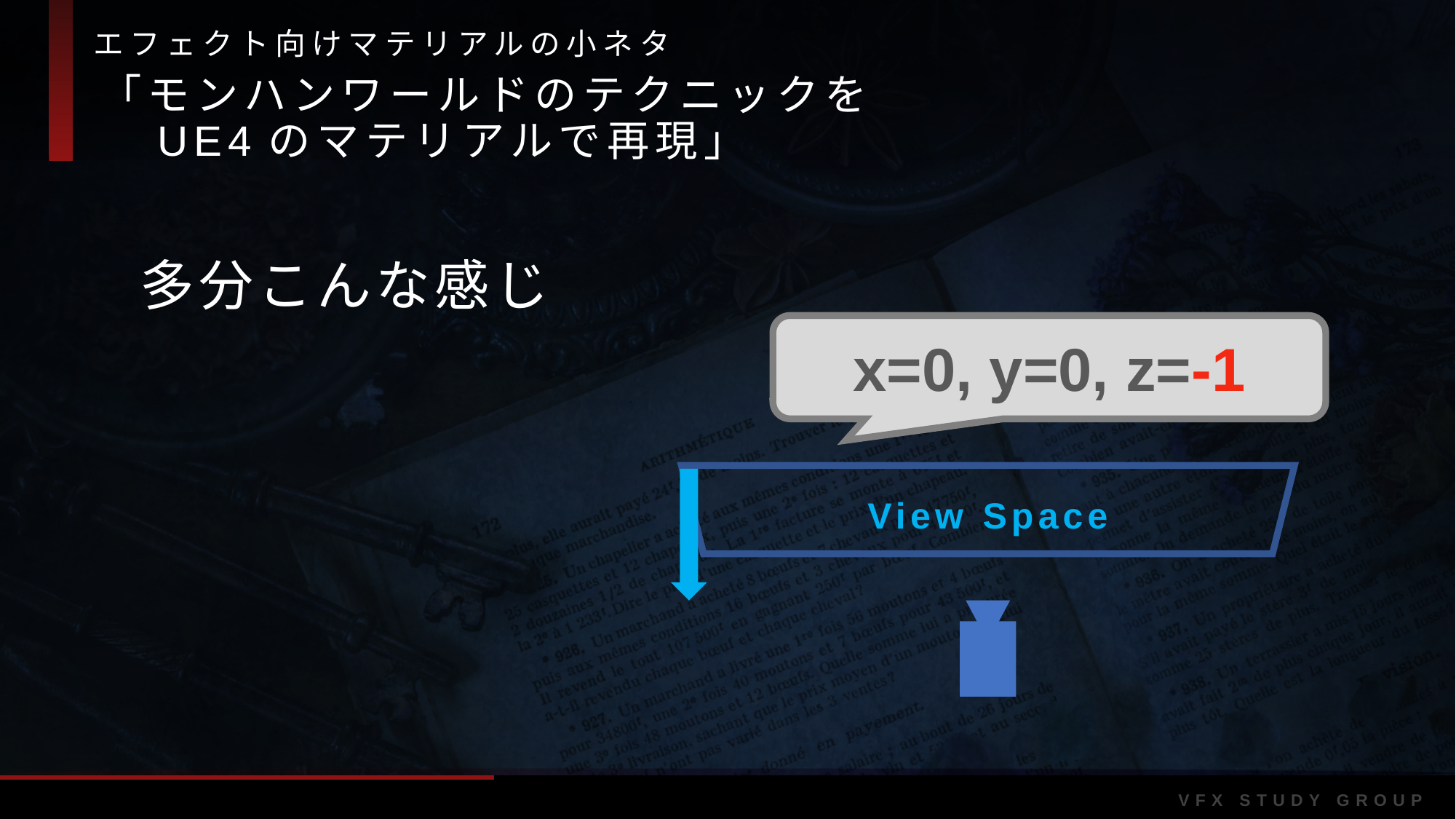

「モンハンワールドのテクニックを
　UE4のマテリアルで再現」
多分こんな感じ
x=0, y=0, z=-1

View Space